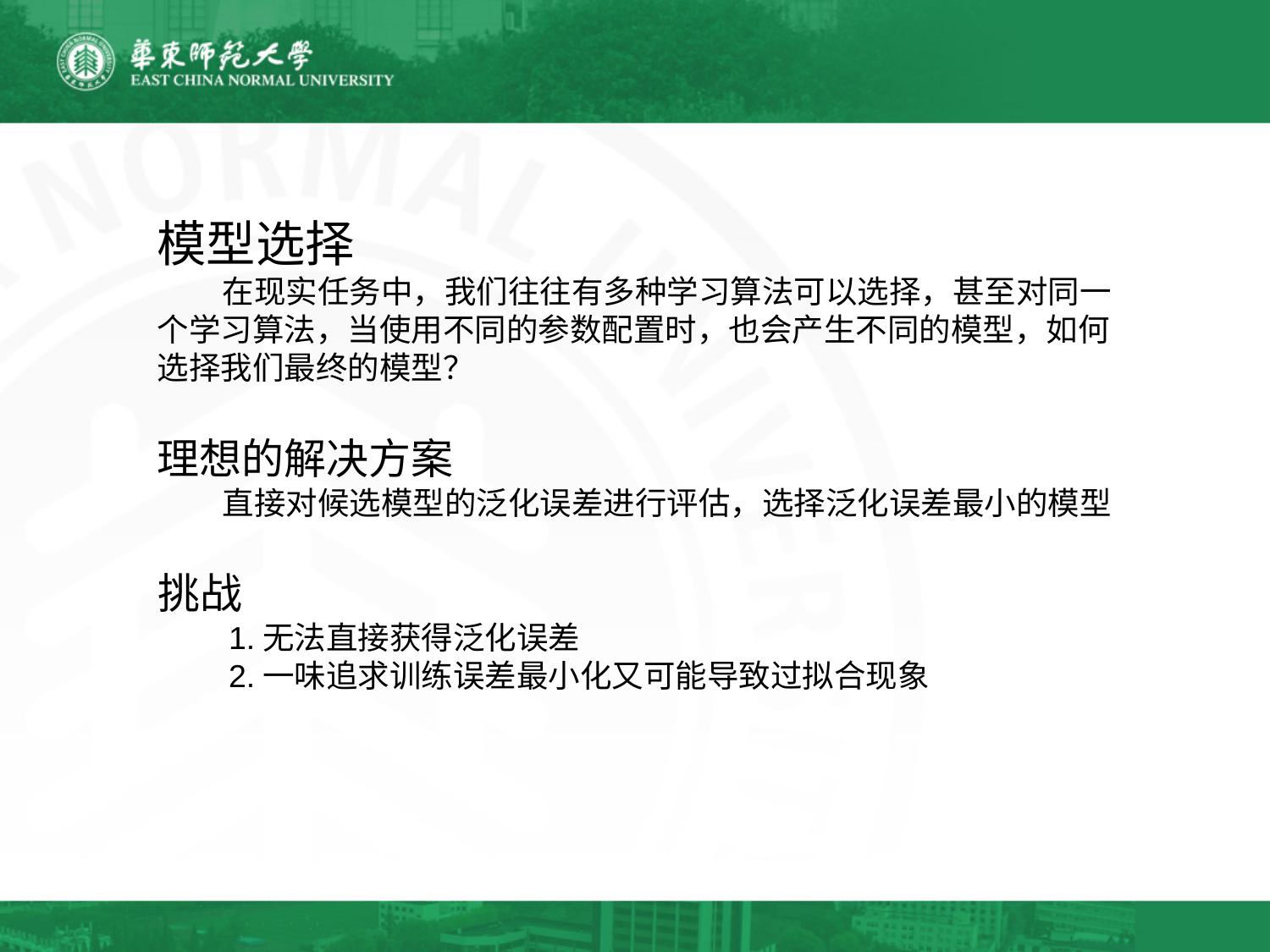

模型选择
        在现实任务中，我们往往有多种学习算法可以选择，甚至对同一个学习算法，当使用不同的参数配置时，也会产生不同的模型，如何选择我们最终的模型？
理想的解决方案
        直接对候选模型的泛化误差进行评估，选择泛化误差最小的模型
挑战
        1.无法直接获得泛化误差
        2.一味追求训练误差最小化又可能导致过拟合现象